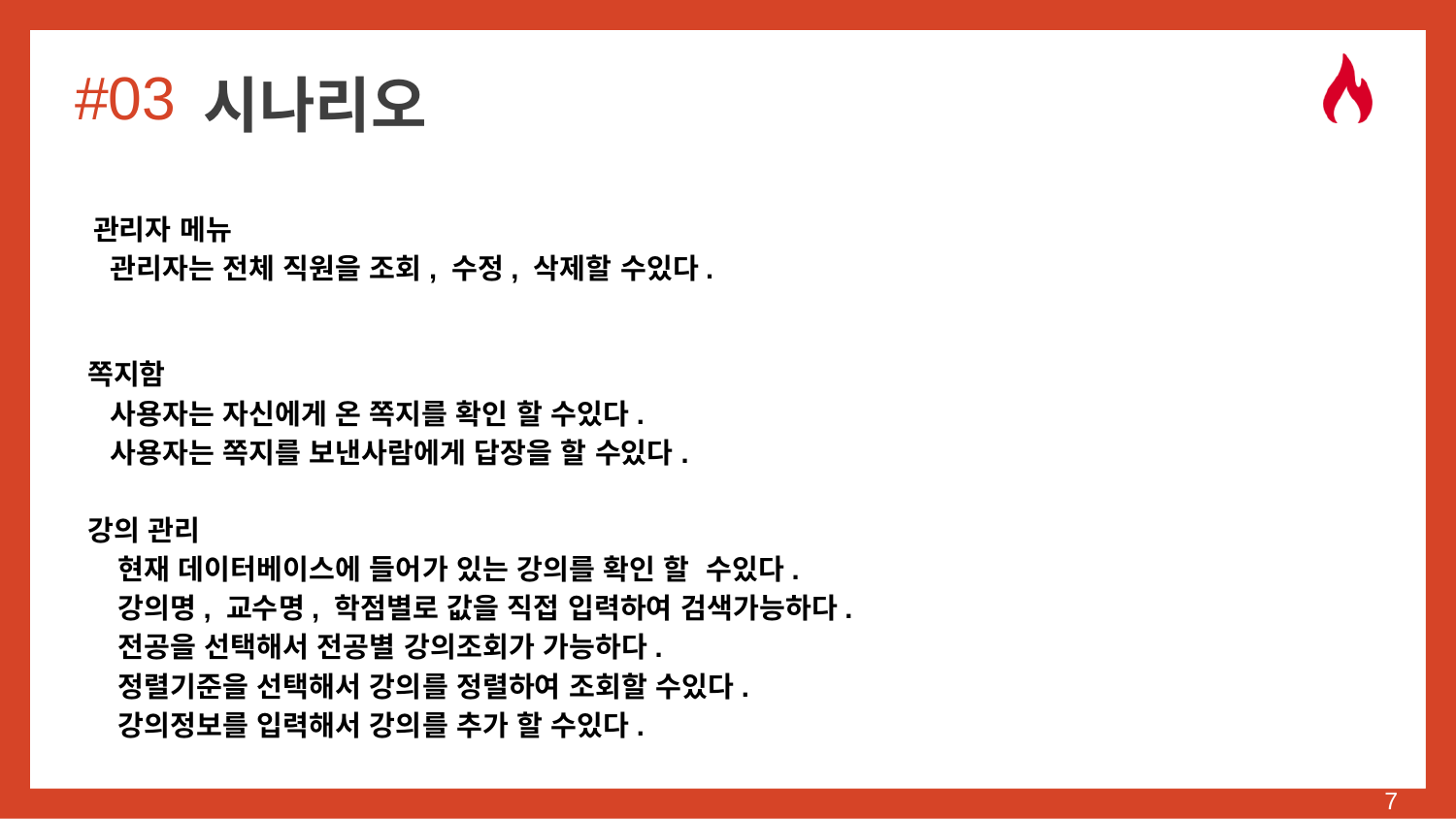

#03
# 시나리오

         관리자 메뉴
  관리자는 전체 직원을 조회, 수정, 삭제할 수있다.

쪽지함
  사용자는 자신에게 온 쪽지를 확인 할 수있다.
  사용자는 쪽지를 보낸사람에게 답장을 할 수있다.

강의 관리
   현재 데이터베이스에 들어가 있는 강의를 확인 할  수있다.
   강의명, 교수명, 학점별로 값을 직접 입력하여 검색가능하다.
   전공을 선택해서 전공별 강의조회가 가능하다.
   정렬기준을 선택해서 강의를 정렬하여 조회할 수있다.
   강의정보를 입력해서 강의를 추가 할 수있다.

7